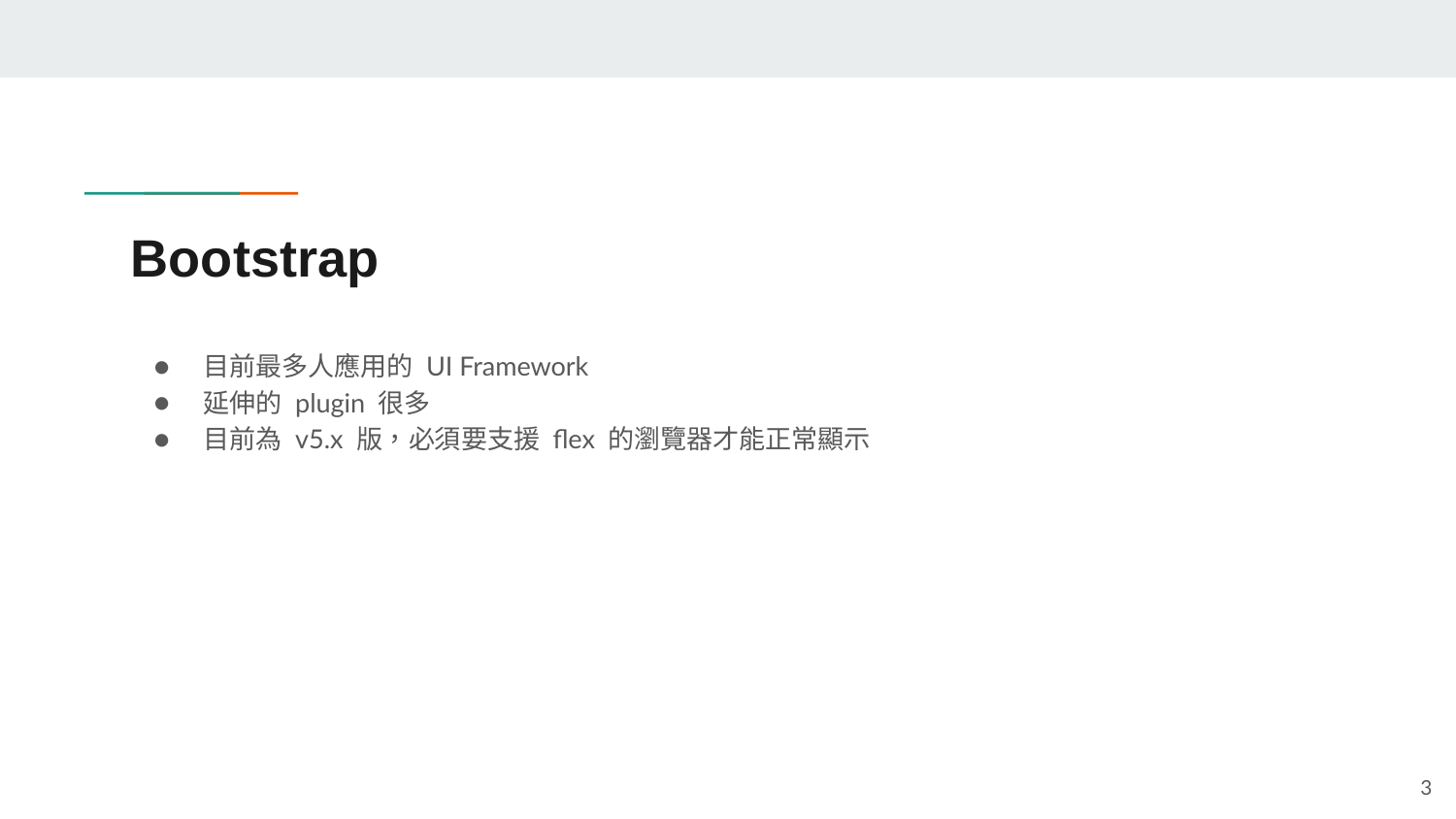

# Bootstrap
目前最多人應用的 UI Framework
延伸的 plugin 很多
目前為 v5.x 版，必須要支援 flex 的瀏覽器才能正常顯示

3